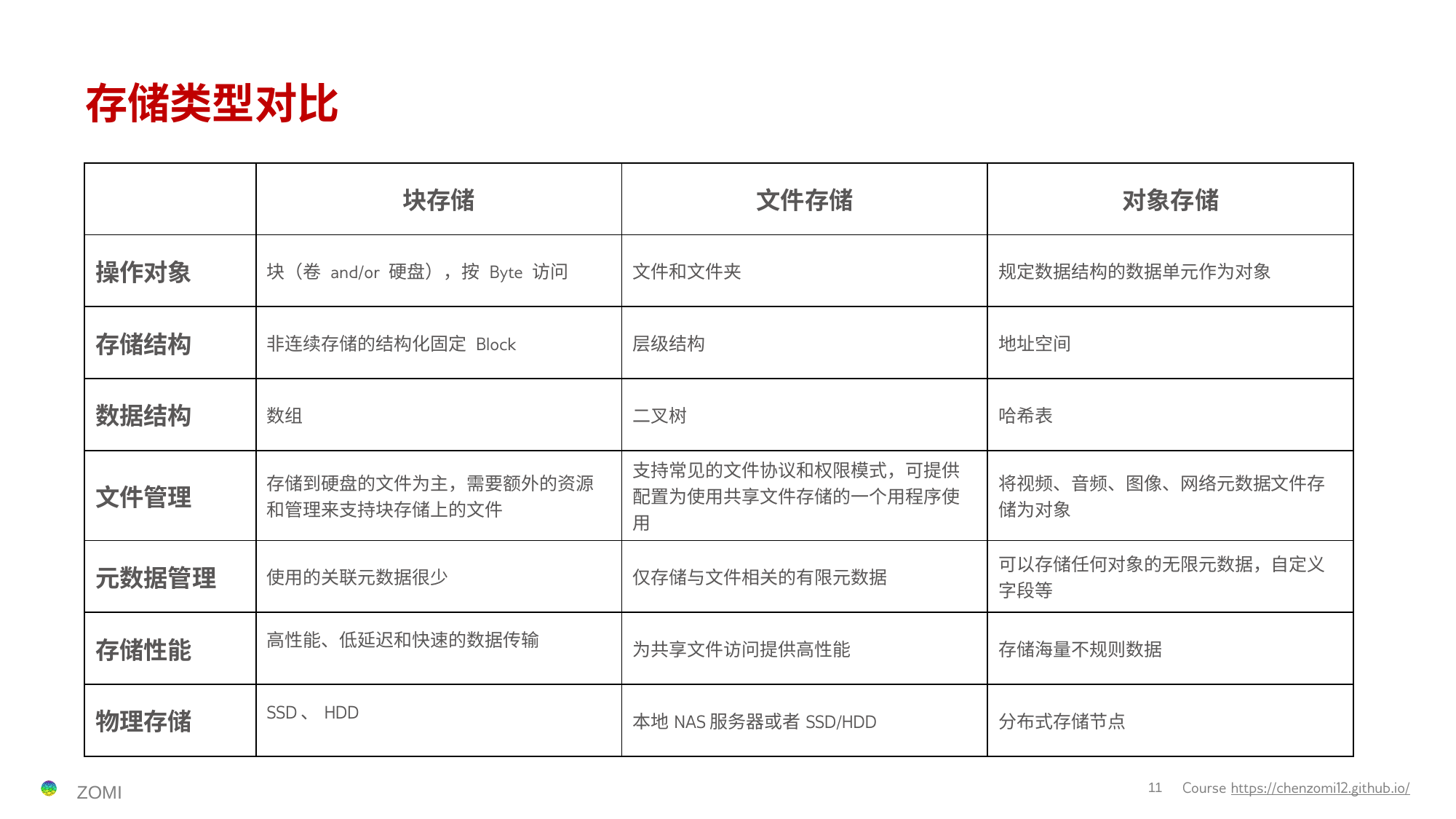

# 存储类型对比
|  | 块存储 | 文件存储 | 对象存储 |
| --- | --- | --- | --- |
| 操作对象 | 块（卷 and/or 硬盘），按 Byte 访问 | 文件和文件夹 | 规定数据结构的数据单元作为对象 |
| 存储结构 | 非连续存储的结构化固定 Block | 层级结构 | 地址空间 |
| 数据结构 | 数组 | 二叉树 | 哈希表 |
| 文件管理 | 存储到硬盘的文件为主，需要额外的资源和管理来支持块存储上的文件 | 支持常见的文件协议和权限模式，可提供配置为使用共享文件存储的一个用程序使用 | 将视频、音频、图像、网络元数据文件存储为对象 |
| 元数据管理 | 使用的关联元数据很少 | 仅存储与文件相关的有限元数据 | 可以存储任何对象的无限元数据，自定义字段等 |
| 存储性能 | 高性能、低延迟和快速的数据传输 | 为共享文件访问提供高性能 | 存储海量不规则数据 |
| 物理存储 | SSD、HDD | 本地NAS服务器或者SSD/HDD | 分布式存储节点 |